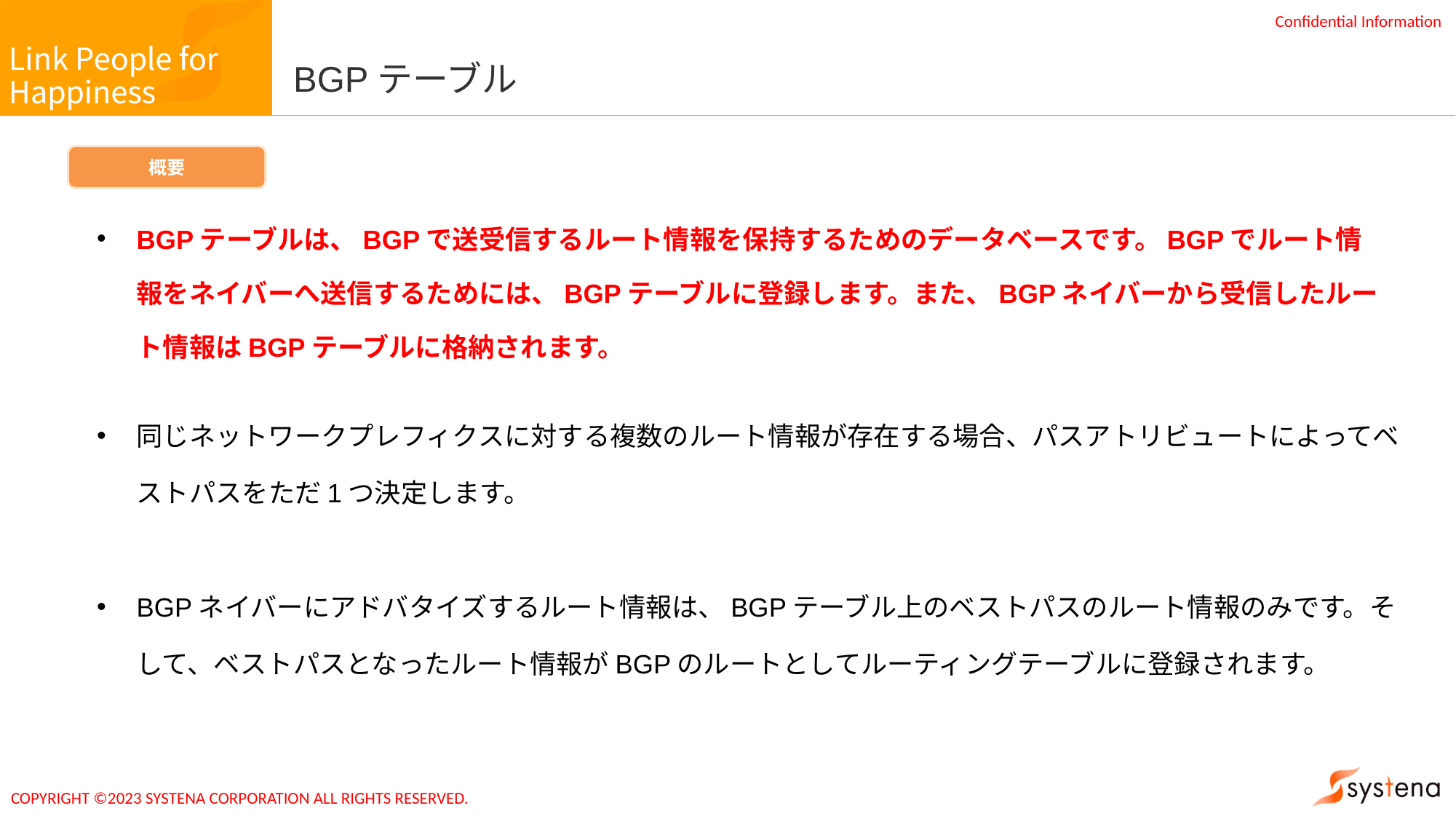

# BGPテーブル
概要
BGPテーブルは、BGPで送受信するルート情報を保持するためのデータベースです。BGPでルート情報をネイバーへ送信するためには、BGPテーブルに登録します。また、BGPネイバーから受信したルート情報はBGPテーブルに格納されます。
同じネットワークプレフィクスに対する複数のルート情報が存在する場合、パスアトリビュートによってベストパスをただ1つ決定します。
BGPネイバーにアドバタイズするルート情報は、BGPテーブル上のベストパスのルート情報のみです。そして、ベストパスとなったルート情報がBGPのルートとしてルーティングテーブルに登録されます。